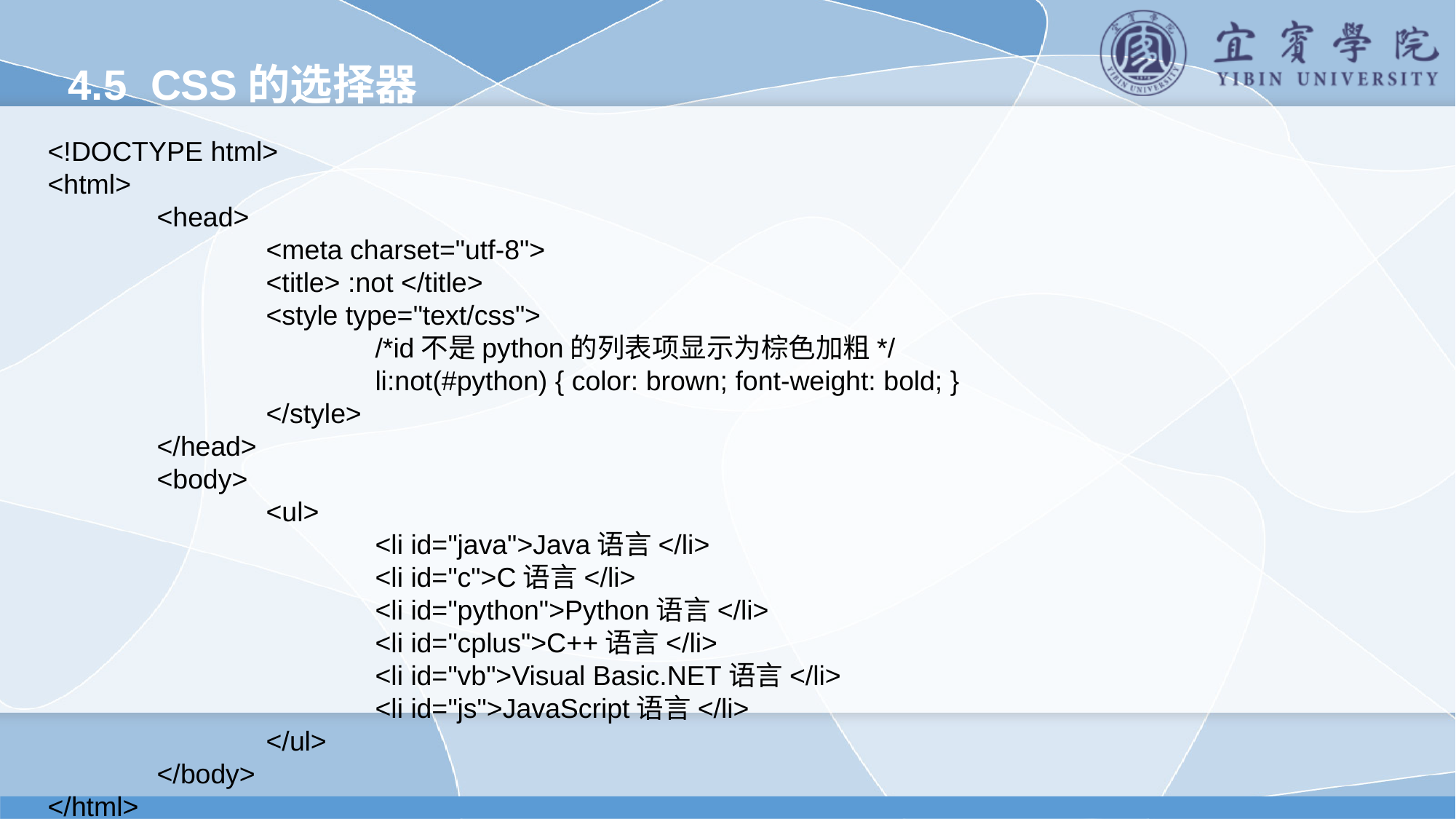

4.5  CSS的选择器
<!DOCTYPE html>
<html>
	<head>
		<meta charset="utf-8">
		<title> :not </title>
		<style type="text/css">
			/*id不是python的列表项显示为棕色加粗*/
			li:not(#python) { color: brown; font-weight: bold; }
		</style>
	</head>
	<body>
		<ul>
			<li id="java">Java语言</li>
			<li id="c">C语言</li>
			<li id="python">Python语言</li>
			<li id="cplus">C++语言</li>
			<li id="vb">Visual Basic.NET语言</li>
			<li id="js">JavaScript语言</li>
		</ul>
	</body>
</html>